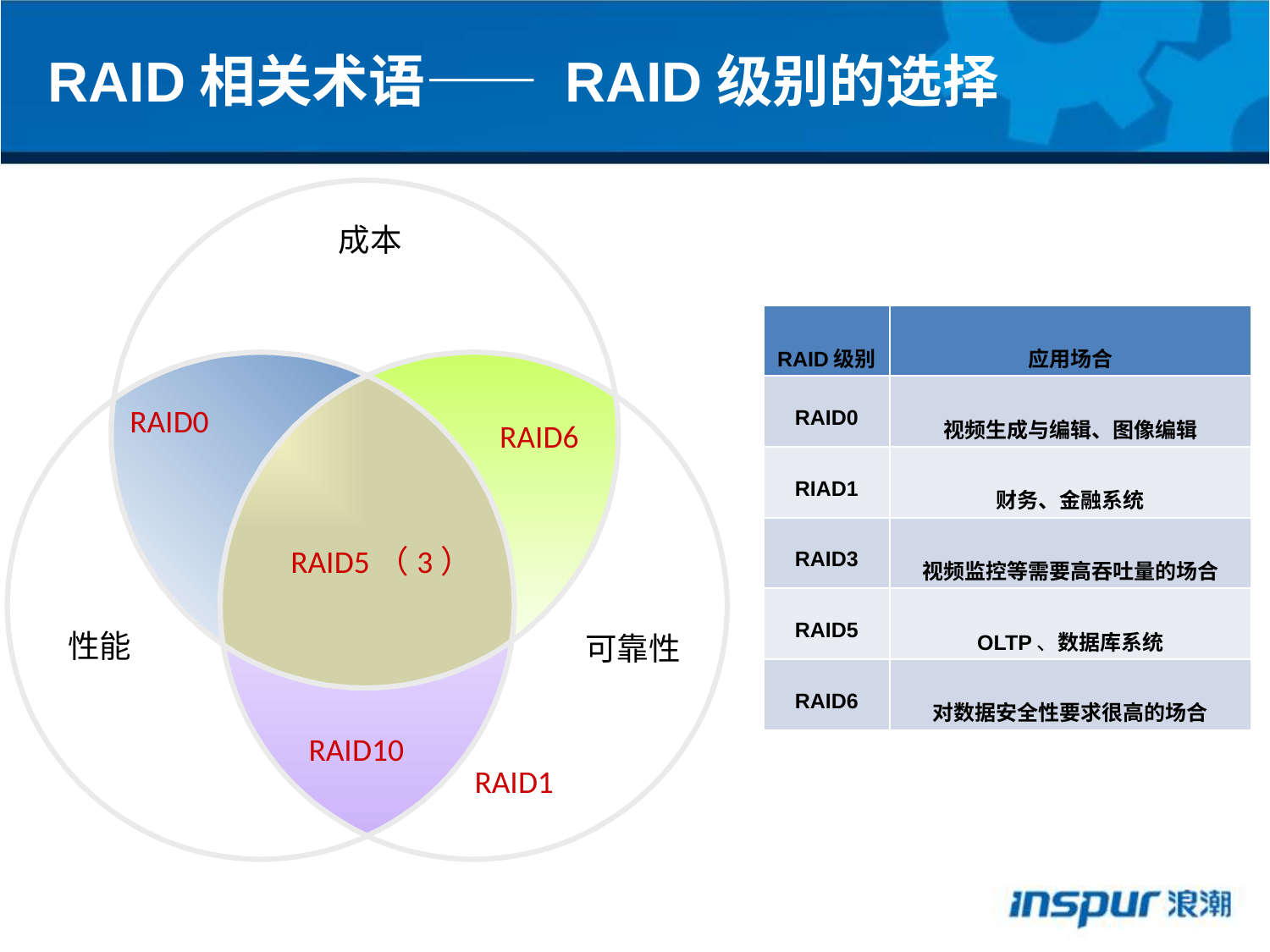

RAID相关术语—— RAID级别的选择

成本
| RAID级别 | 应用场合 |
| --- | --- |
| RAID0 | 视频生成与编辑、图像编辑 |
| RIAD1 | 财务、金融系统 |
| RAID3 | 视频监控等需要高吞吐量的场合 |
| RAID5 | OLTP、数据库系统 |
| RAID6 | 对数据安全性要求很高的场合 |

RAID0
RAID6
RAID5（3）
性能
可靠性
RAID10
RAID1